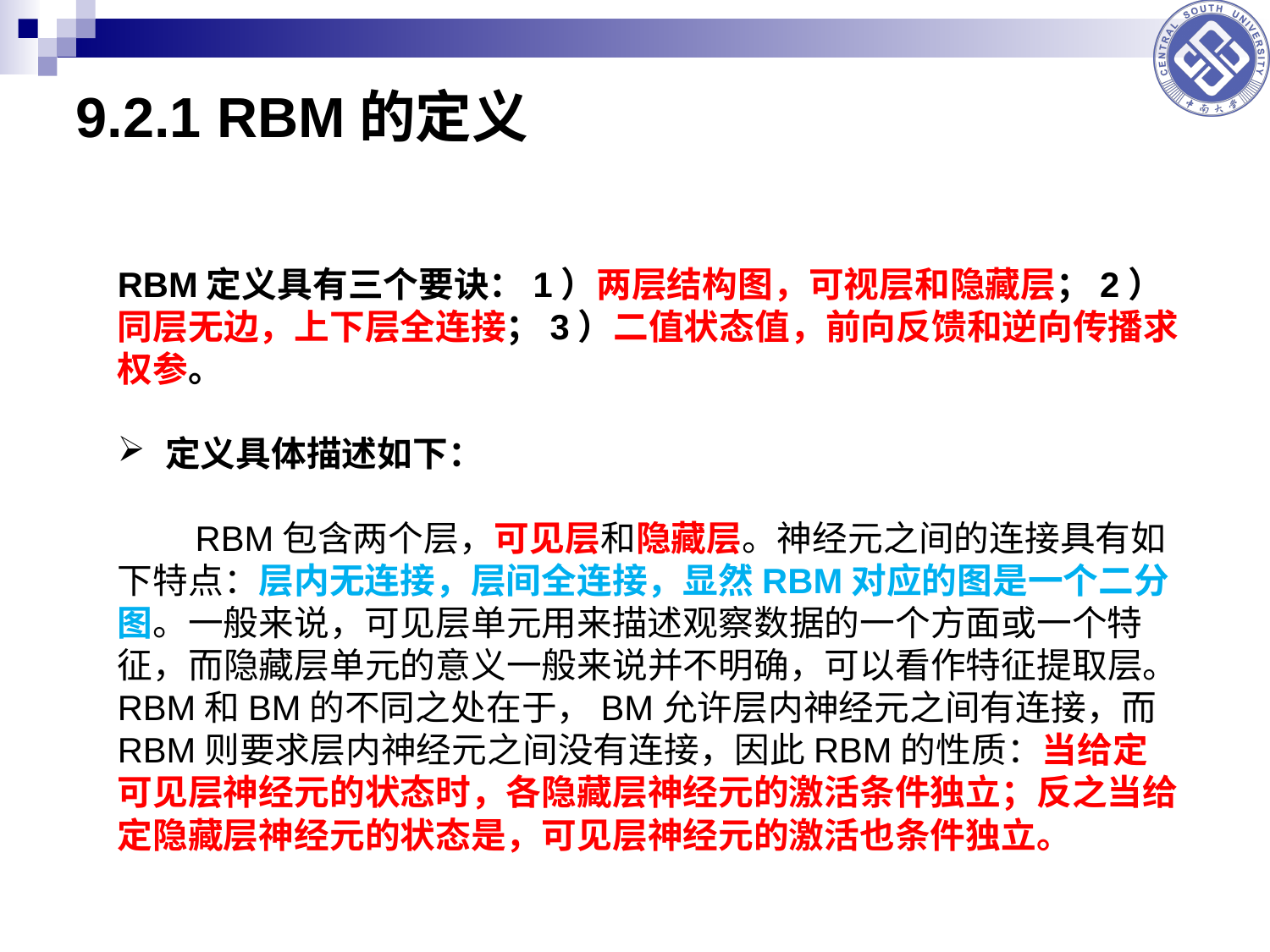

# 9.2.1 RBM的定义
RBM定义具有三个要诀：1）两层结构图，可视层和隐藏层；2）同层无边，上下层全连接；3）二值状态值，前向反馈和逆向传播求权参。

定义具体描述如下：

        RBM包含两个层，可见层和隐藏层。神经元之间的连接具有如下特点：层内无连接，层间全连接，显然RBM对应的图是一个二分图。一般来说，可见层单元用来描述观察数据的一个方面或一个特征，而隐藏层单元的意义一般来说并不明确，可以看作特征提取层。RBM和BM的不同之处在于，BM允许层内神经元之间有连接，而RBM则要求层内神经元之间没有连接，因此RBM的性质：当给定可见层神经元的状态时，各隐藏层神经元的激活条件独立；反之当给定隐藏层神经元的状态是，可见层神经元的激活也条件独立。